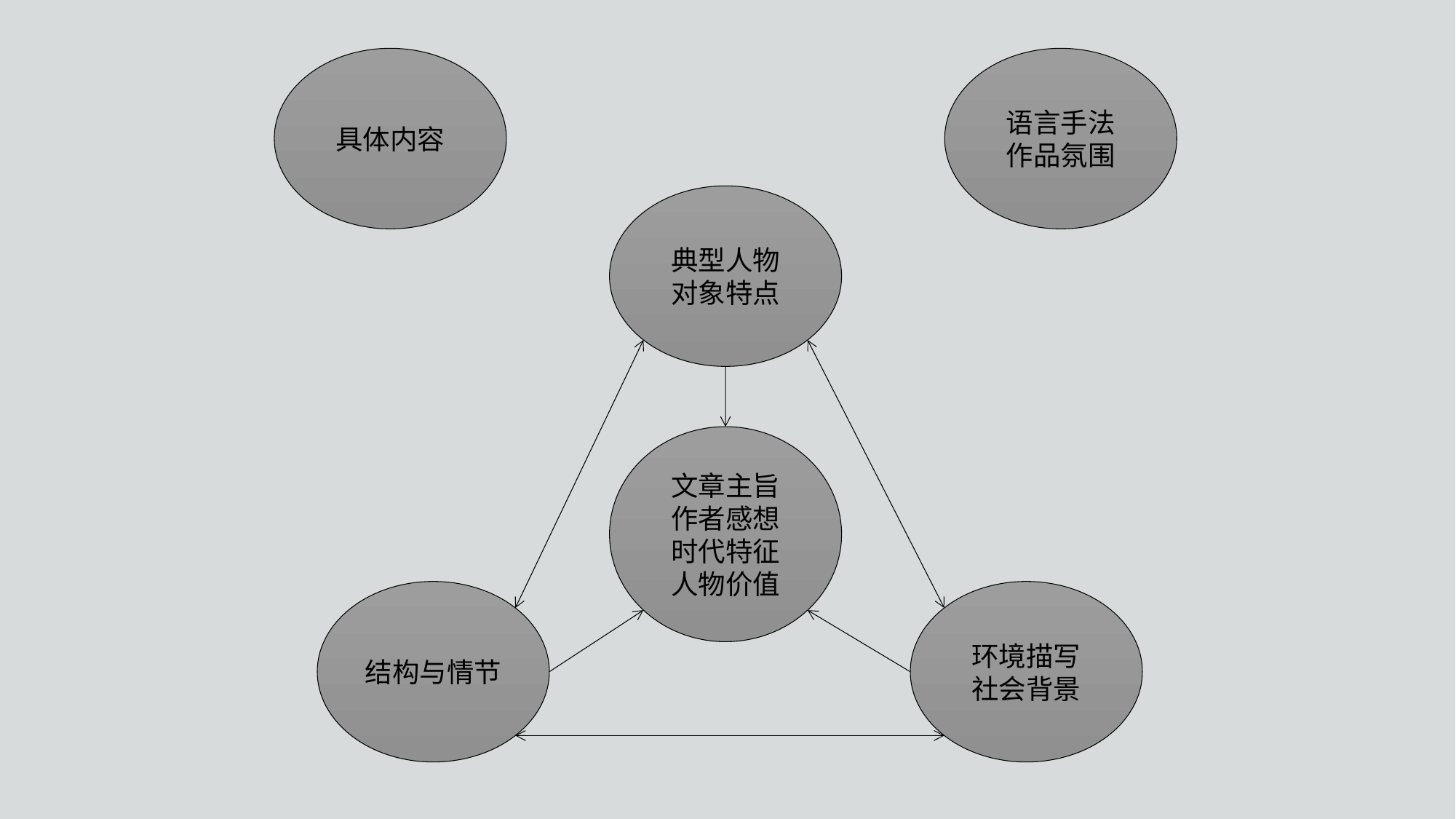

具体内容
语言手法
作品氛围
典型人物
对象特点
文章主旨
作者感想
时代特征
人物价值
结构与情节
环境描写
社会背景